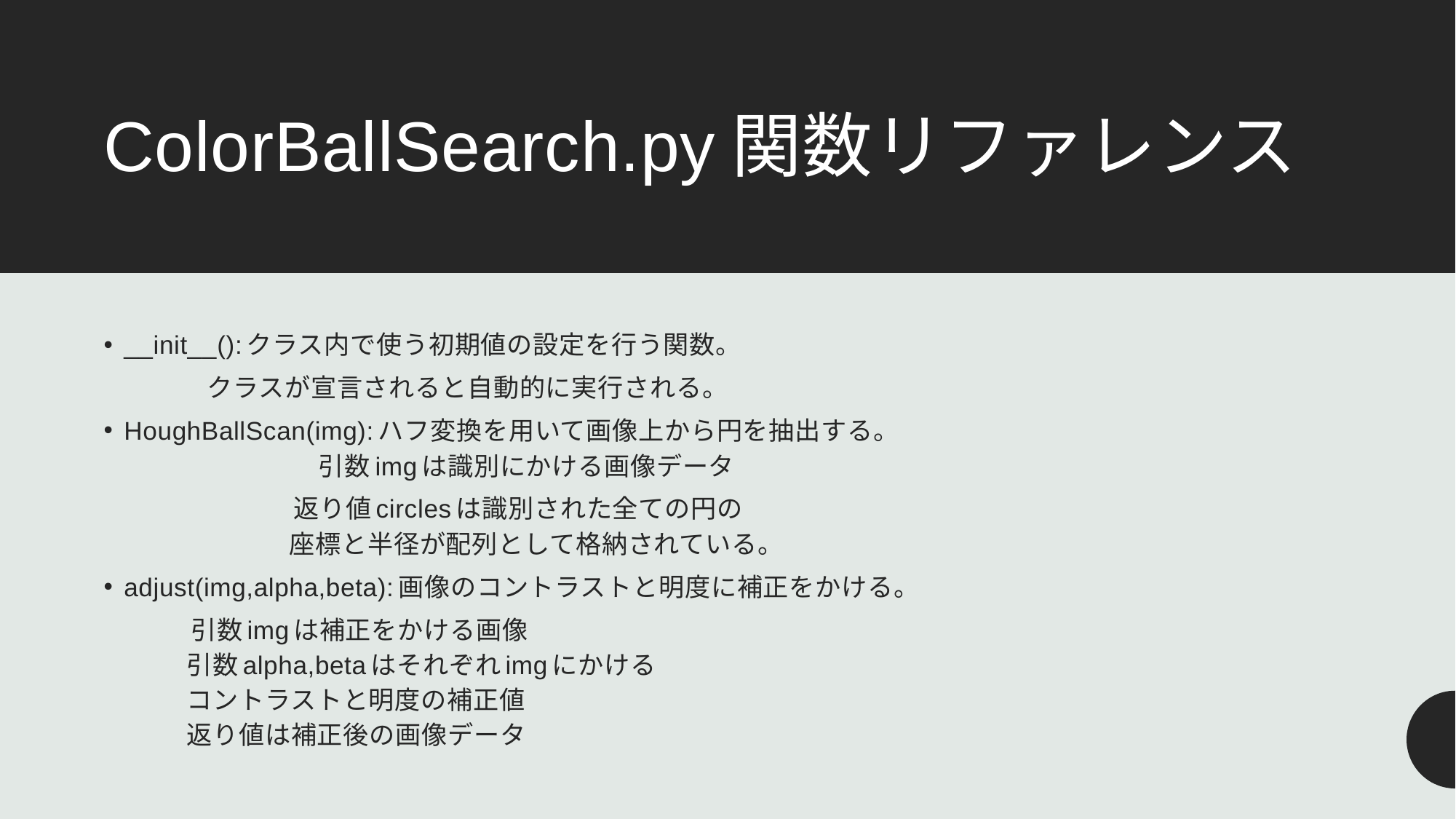

# ColorBallSearch.py関数リファレンス
__init__():クラス内で使う初期値の設定を行う関数。
	　 クラスが宣言されると自動的に実行される。
HoughBallScan(img):ハフ変換を用いて画像上から円を抽出する。
                               引数imgは識別にかける画像データ
		       返り値circlesは識別された全ての円の
 		       座標と半径が配列として格納されている。
adjust(img,alpha,beta):画像のコントラストと明度に補正をかける。
		          引数imgは補正をかける画像
		          引数alpha,betaはそれぞれimgにかける
		          コントラストと明度の補正値
		          返り値は補正後の画像データ